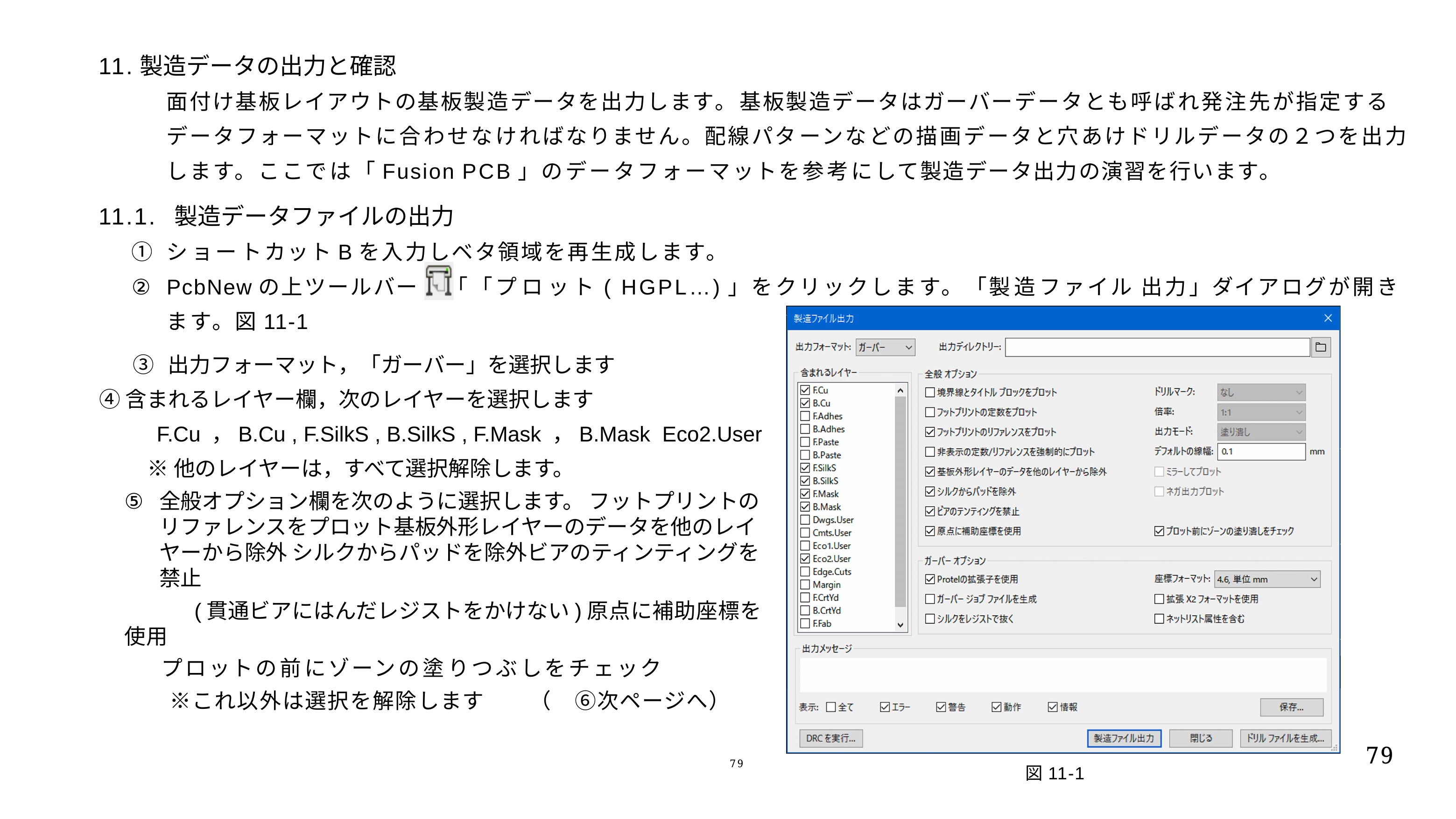

11.製造データの出力と確認
面付け基板レイアウトの基板製造データを出力します。基板製造データはガーバーデータとも呼ばれ発注先が指定するデータフォーマットに合わせなければなりません。配線パターンなどの描画データと穴あけドリルデータの２つを出力します。ここでは「Fusion PCB」のデータフォーマットを参考にして製造データ出力の演習を行います。
11.1. 製造データファイルの出力
①	ショートカットBを入力しベタ領域を再生成します。
②	PcbNewの上ツールバー	「「プロット( HGPL…)」をクリックします。「製造ファイル 出力」ダイアログが開きます。図11-1

③	出力フォーマット，「ガーバー」を選択します
④含まれるレイヤー欄，次のレイヤーを選択します
    F.Cu ，B.Cu , F.SilkS , B.SilkS , F.Mask ，B.Mask  Eco2.User
   ※他のレイヤーは，すべて選択解除します。
全般オプション欄を次のように選択します。 フットプリントのリファレンスをプロット基板外形レイヤーのデータを他のレイヤーから除外 シルクからパッドを除外ビアのティンティングを禁止
	(貫通ビアにはんだレジストをかけない)原点に補助座標を使用
プロットの前にゾーンの塗りつぶしをチェック
　　※これ以外は選択を解除します　　（　⑥次ページへ）
79
79
図11-1